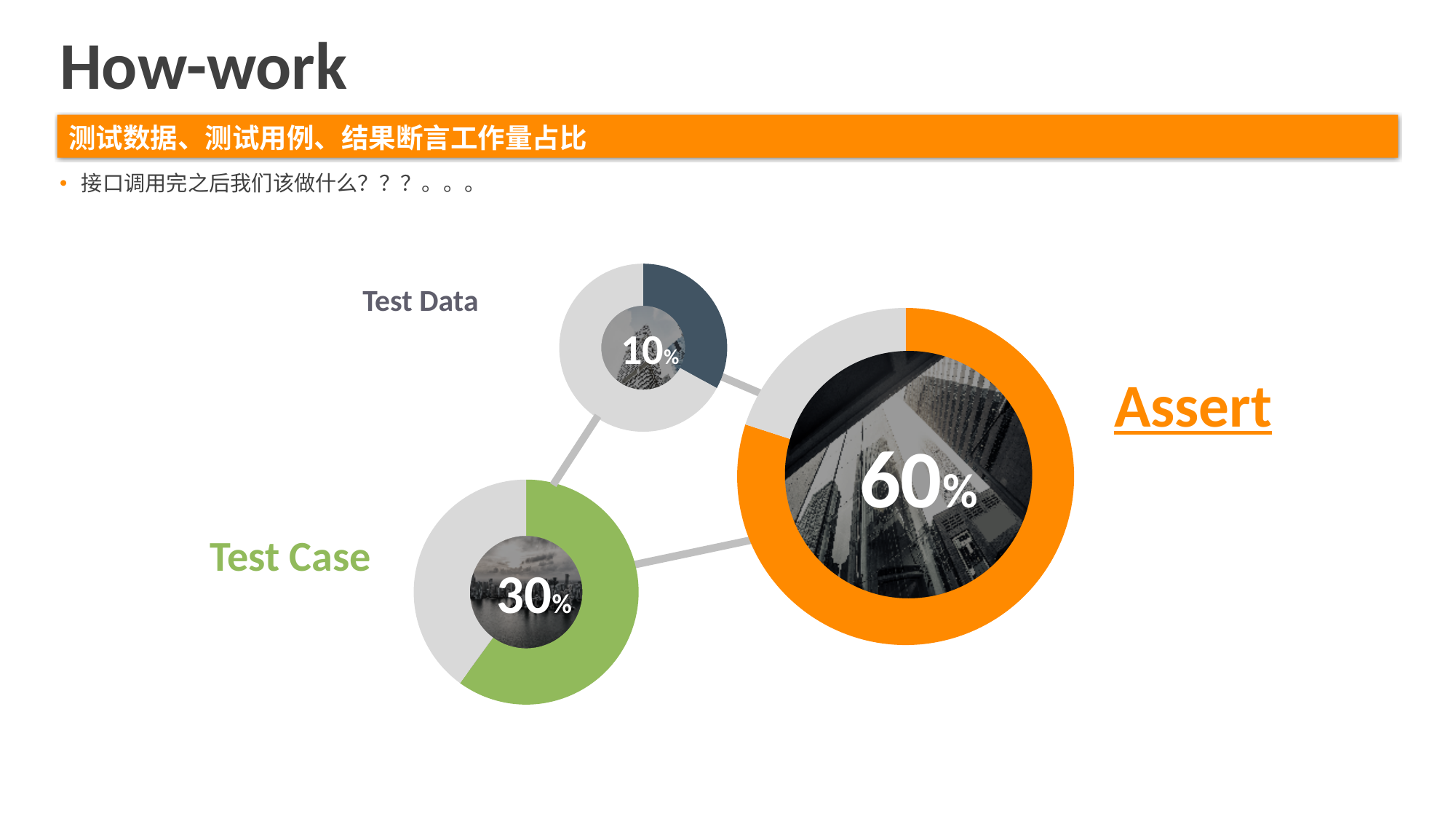

How-work

测试数据、测试用例、结果断言工作量占比
接口调用完之后我们该做什么？？？。。。

### Chart

| Category | 판매 |
|---|---|
| value01 | 32.0 |
| value02 | 65.0 |

Test Data

### Chart

| Category | 판매 |
|---|---|
| value01 | 80.0 |
| value02 | 20.0 |
10%

Assert
60%

### Chart

| Category | 판매 |
|---|---|
| value01 | 60.0 |
| value02 | 40.0 |

Test Case

30%